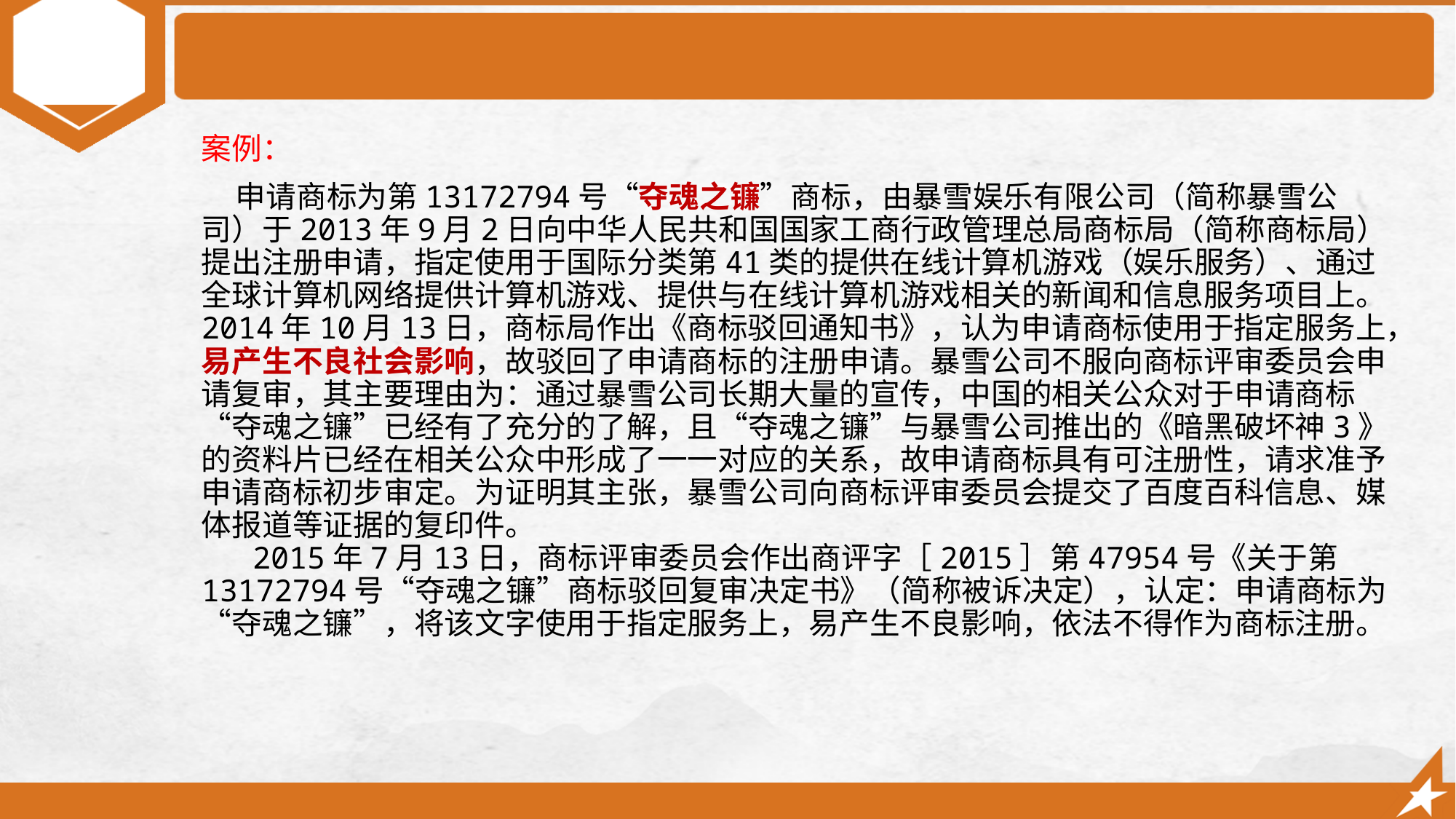

案例：
    申请商标为第13172794号“夺魂之镰”商标，由暴雪娱乐有限公司（简称暴雪公司）于2013年9月2日向中华人民共和国国家工商行政管理总局商标局（简称商标局）提出注册申请，指定使用于国际分类第41类的提供在线计算机游戏（娱乐服务）、通过全球计算机网络提供计算机游戏、提供与在线计算机游戏相关的新闻和信息服务项目上。2014年10月13日，商标局作出《商标驳回通知书》，认为申请商标使用于指定服务上，易产生不良社会影响，故驳回了申请商标的注册申请。暴雪公司不服向商标评审委员会申请复审，其主要理由为：通过暴雪公司长期大量的宣传，中国的相关公众对于申请商标“夺魂之镰”已经有了充分的了解，且“夺魂之镰”与暴雪公司推出的《暗黑破坏神3》的资料片已经在相关公众中形成了一一对应的关系，故申请商标具有可注册性，请求准予申请商标初步审定。为证明其主张，暴雪公司向商标评审委员会提交了百度百科信息、媒体报道等证据的复印件。
　  2015年7月13日，商标评审委员会作出商评字［2015］第47954号《关于第13172794号“夺魂之镰”商标驳回复审决定书》（简称被诉决定），认定：申请商标为“夺魂之镰”，将该文字使用于指定服务上，易产生不良影响，依法不得作为商标注册。